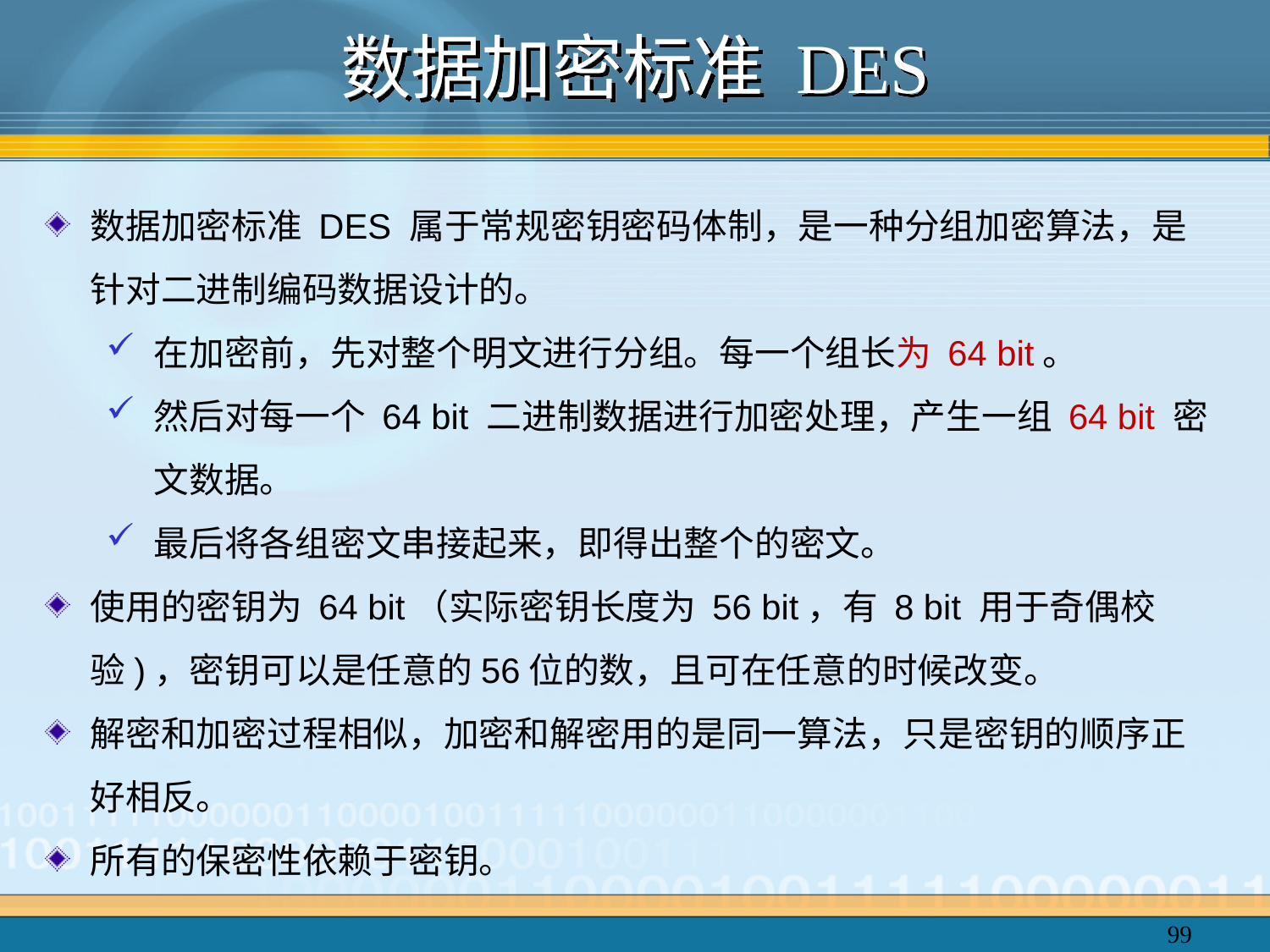

# 数据加密标准 DES
数据加密标准 DES 属于常规密钥密码体制，是一种分组加密算法，是针对二进制编码数据设计的。
在加密前，先对整个明文进行分组。每一个组长为 64 bit。
然后对每一个 64 bit 二进制数据进行加密处理，产生一组 64 bit 密文数据。
最后将各组密文串接起来，即得出整个的密文。
使用的密钥为 64 bit（实际密钥长度为 56 bit，有 8 bit 用于奇偶校验)，密钥可以是任意的56位的数，且可在任意的时候改变。
解密和加密过程相似，加密和解密用的是同一算法，只是密钥的顺序正好相反。
所有的保密性依赖于密钥。
99